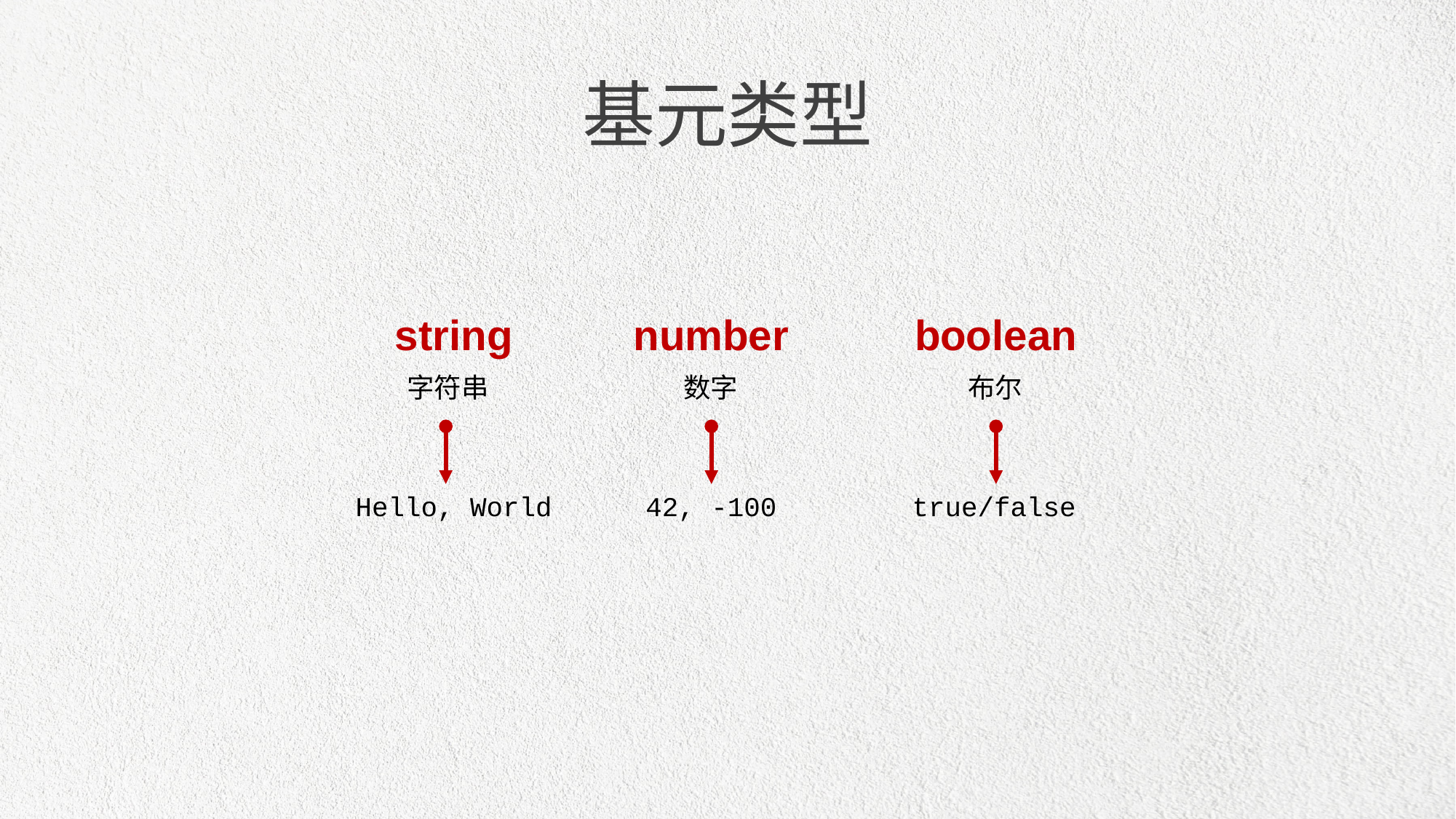

基元类型
string
number
boolean
字符串
数字
布尔
Hello, World
42, -100
true/false